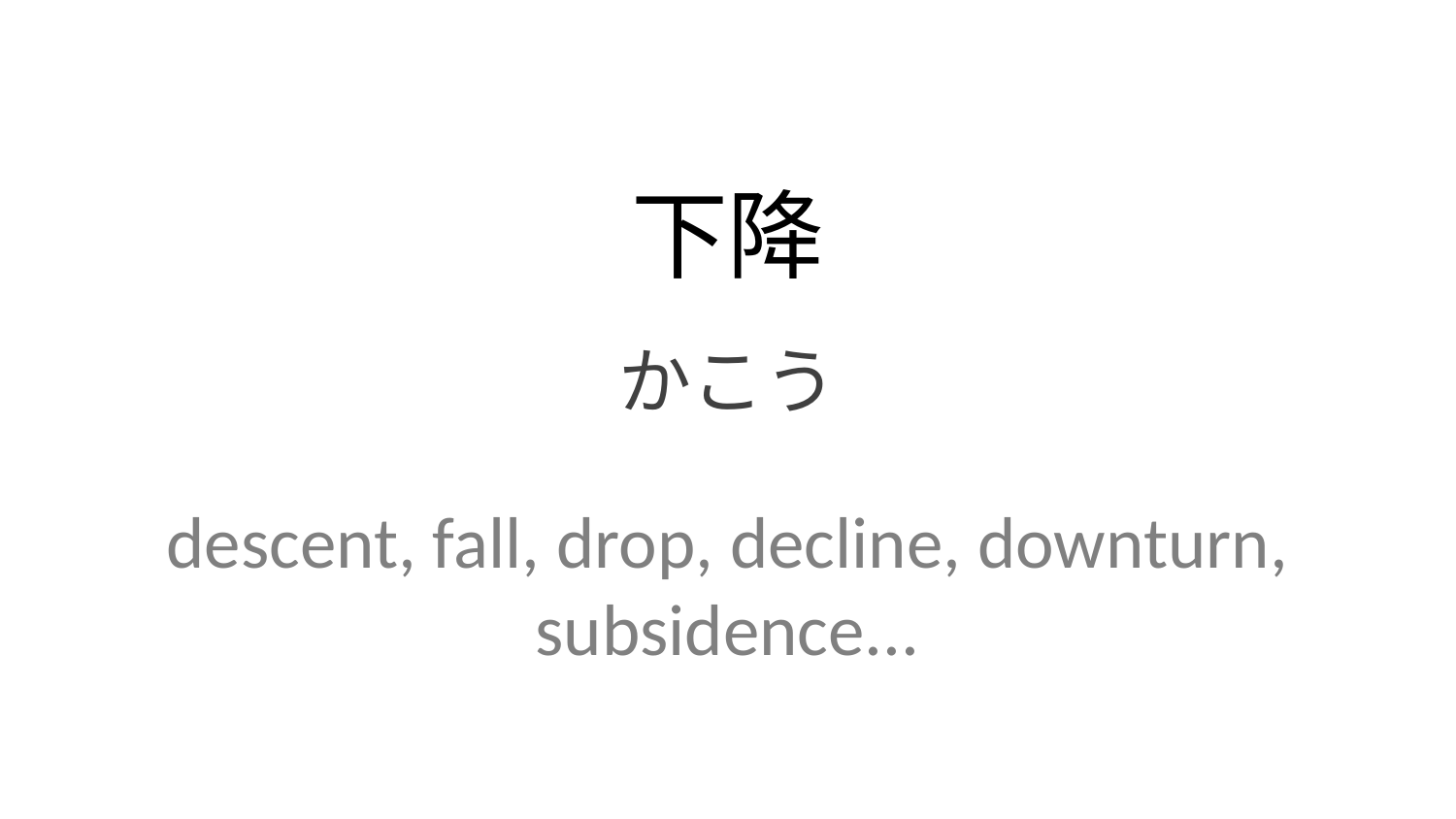

下降

かこう
descent, fall, drop, decline, downturn, subsidence...